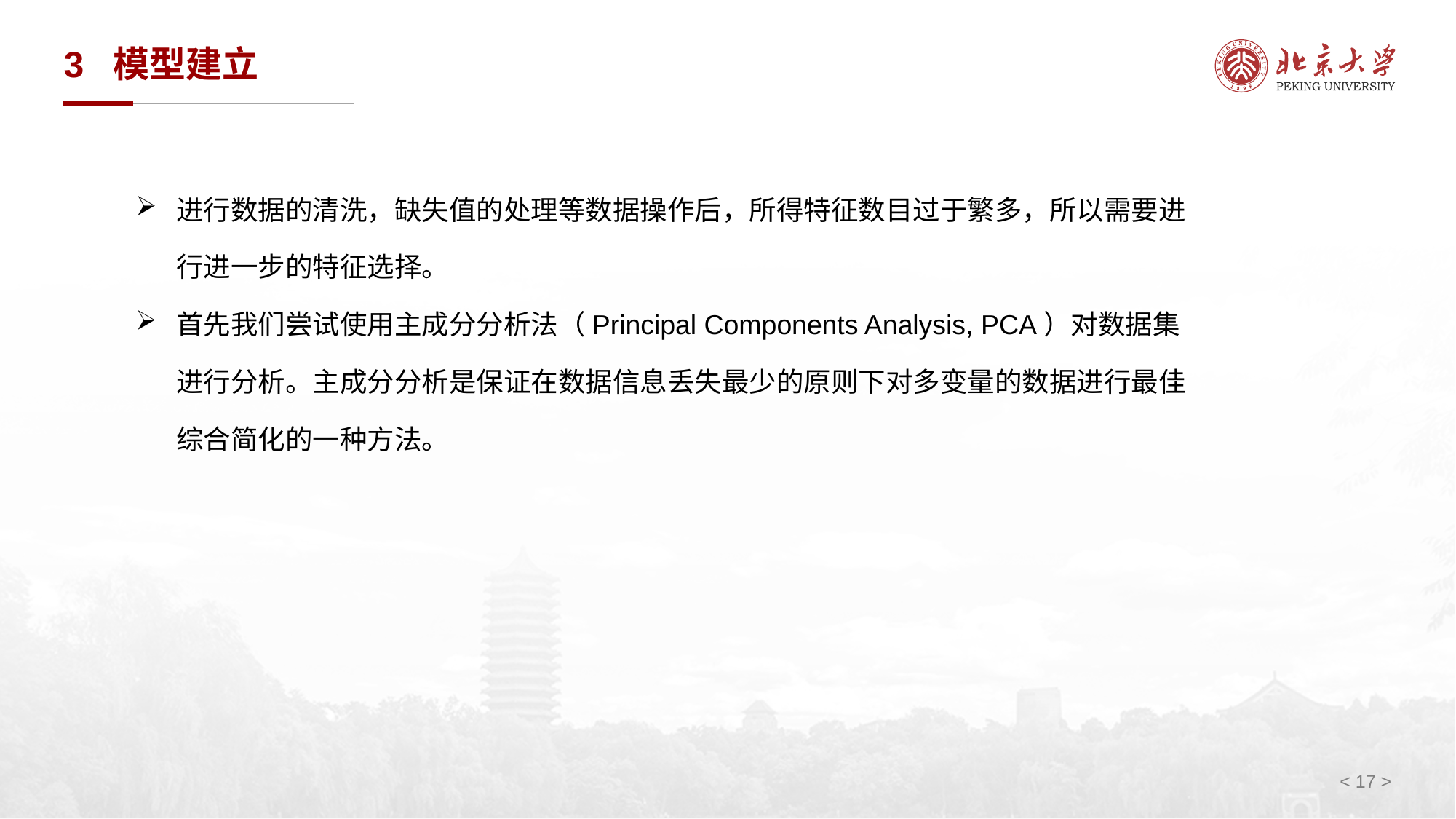

# 3  模型建立
进行数据的清洗，缺失值的处理等数据操作后，所得特征数目过于繁多，所以需要进行进一步的特征选择。
首先我们尝试使用主成分分析法（Principal Components Analysis, PCA）对数据集进行分析。主成分分析是保证在数据信息丢失最少的原则下对多变量的数据进行最佳综合简化的一种方法。
< 17 >